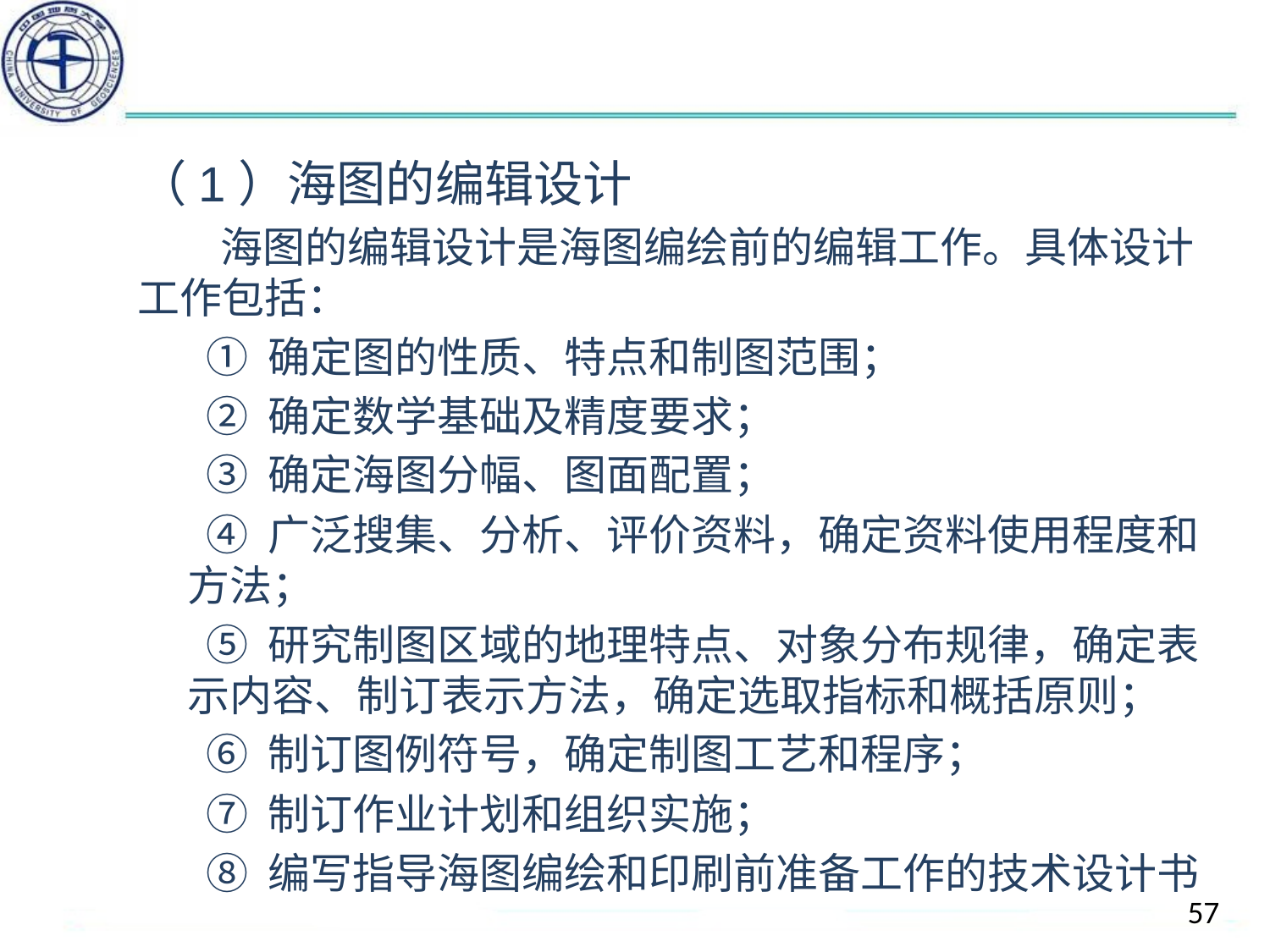

#
（1）海图的编辑设计
 海图的编辑设计是海图编绘前的编辑工作。具体设计工作包括：
  ① 确定图的性质、特点和制图范围；
  ② 确定数学基础及精度要求；
  ③ 确定海图分幅、图面配置；
  ④ 广泛搜集、分析、评价资料，确定资料使用程度和方法；
  ⑤ 研究制图区域的地理特点、对象分布规律，确定表示内容、制订表示方法，确定选取指标和概括原则；
  ⑥ 制订图例符号，确定制图工艺和程序；
  ⑦ 制订作业计划和组织实施；
  ⑧ 编写指导海图编绘和印刷前准备工作的技术设计书
57